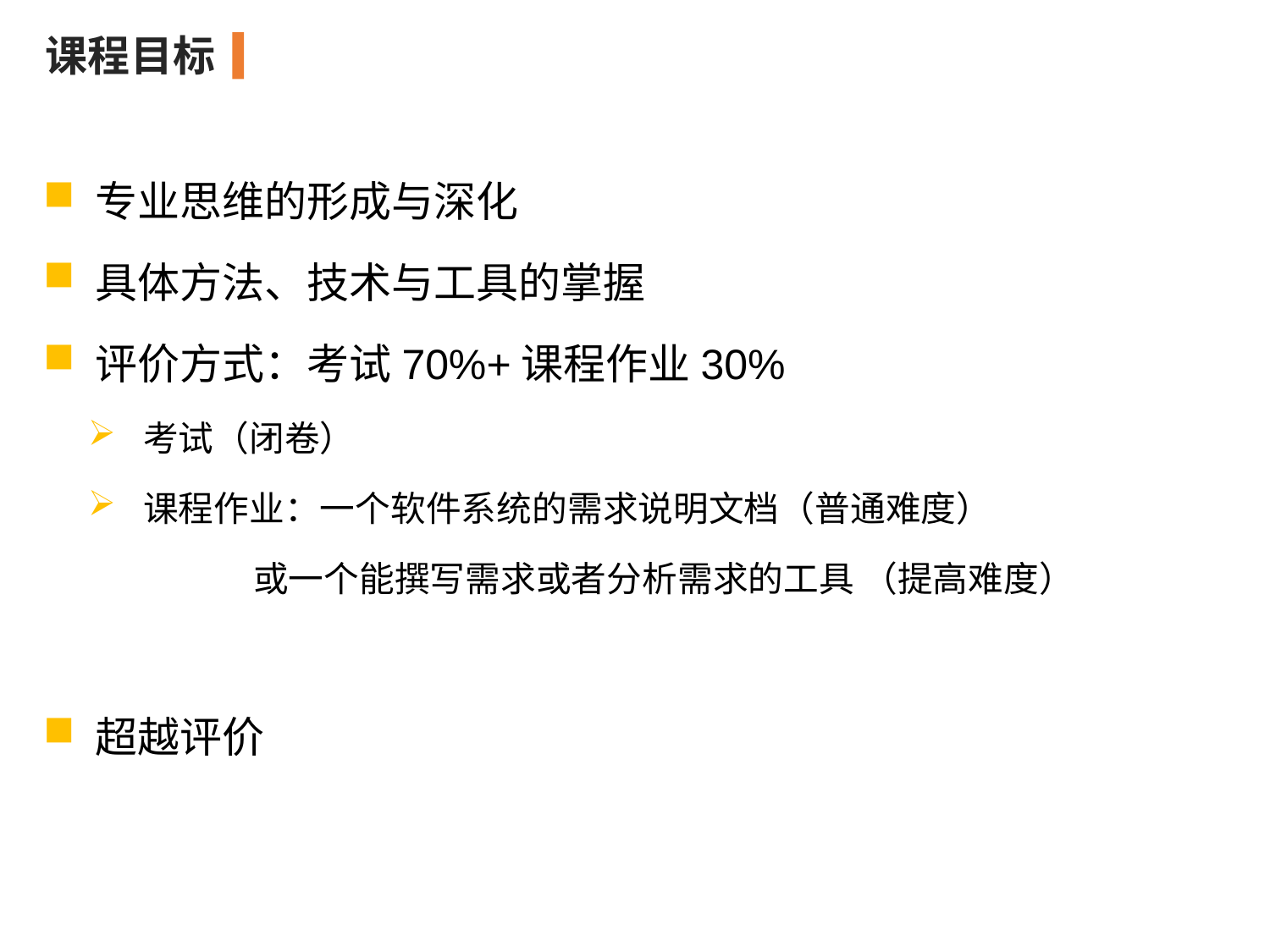

课程目标

 专业思维的形成与深化
 具体方法、技术与工具的掌握
 评价方式：考试70%+课程作业30%
考试（闭卷）
课程作业：一个软件系统的需求说明文档（普通难度）
                    或一个能撰写需求或者分析需求的工具 （提高难度）

 超越评价